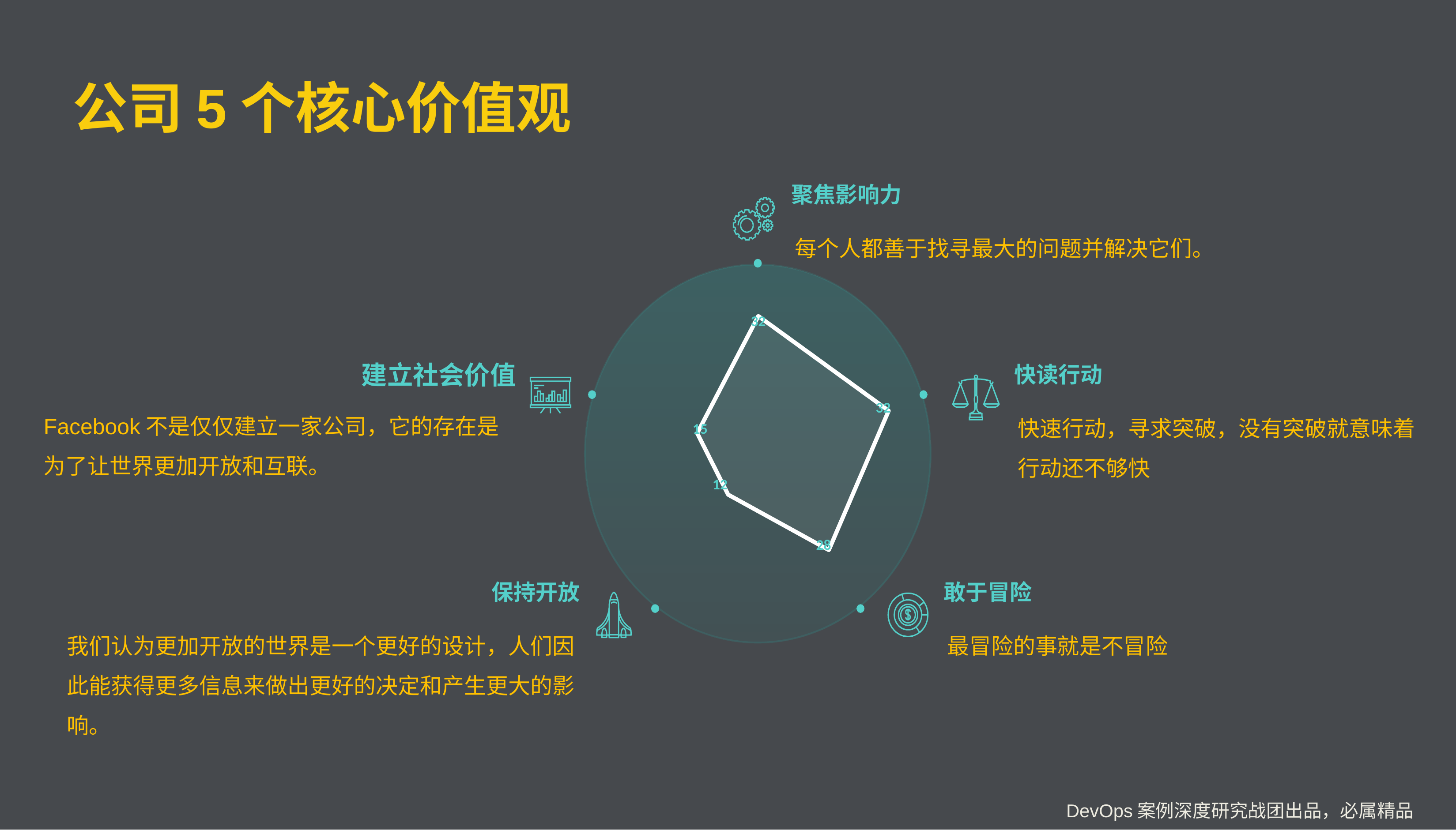

# 公司5个核心价值观
聚焦影响力

每个人都善于找寻最大的问题并解决它们。

### Chart

| Category | Series 1 |
|---|---|
| A | 32.0 |
| B | 32.0 |
| C | 28.0 |
| D | 12.0 |
| E | 15.0 |

建立社会价值

Facebook不是仅仅建立一家公司，它的存在是为了让世界更加开放和互联。
快读行动

快速行动，寻求突破，没有突破就意味着行动还不够快
保持开放

我们认为更加开放的世界是一个更好的设计，人们因此能获得更多信息来做出更好的决定和产生更大的影响。
敢于冒险

最冒险的事就是不冒险